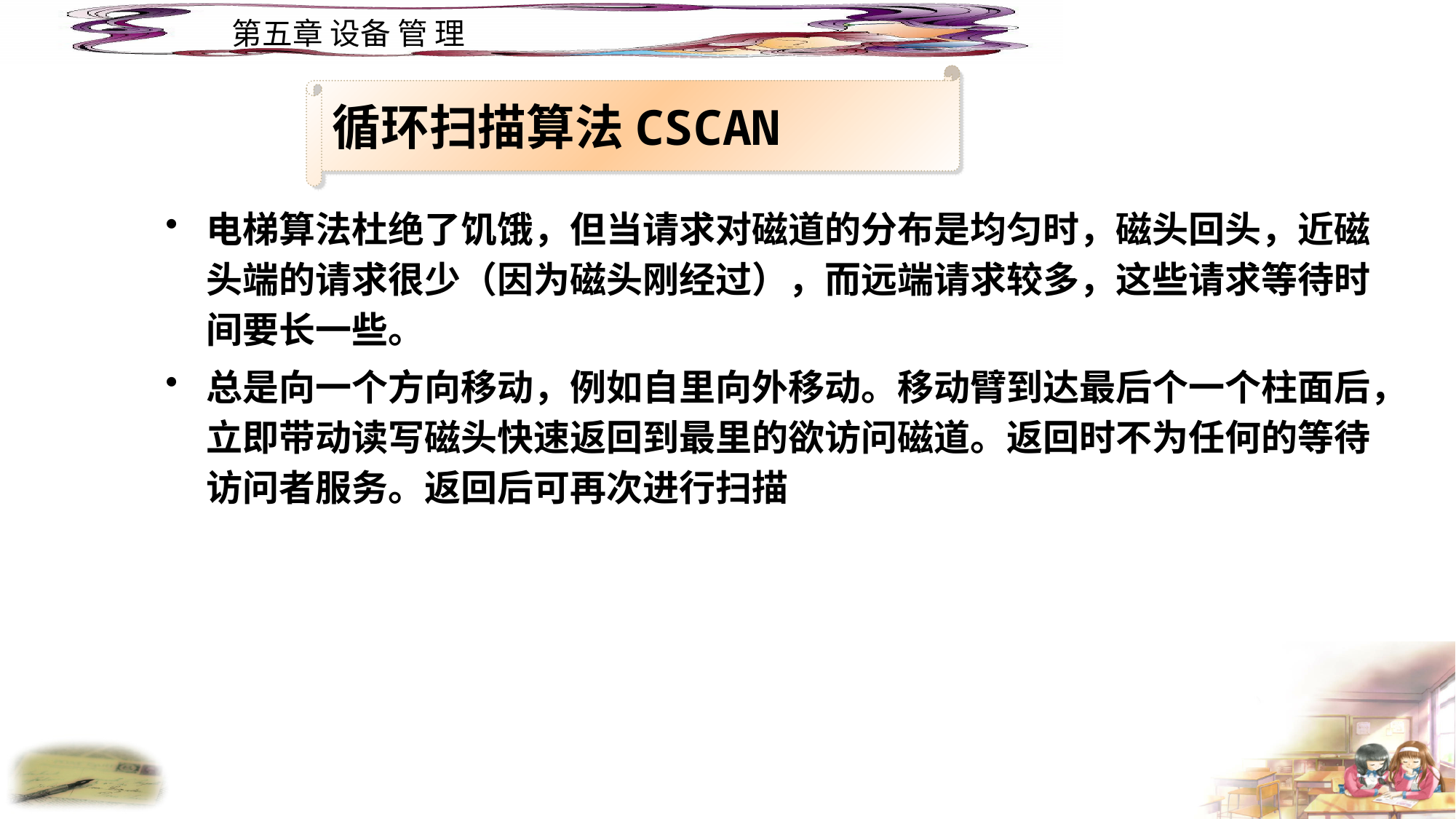

循环扫描算法CSCAN
电梯算法杜绝了饥饿，但当请求对磁道的分布是均匀时，磁头回头，近磁头端的请求很少（因为磁头刚经过），而远端请求较多，这些请求等待时间要长一些。
总是向一个方向移动，例如自里向外移动。移动臂到达最后个一个柱面后，立即带动读写磁头快速返回到最里的欲访问磁道。返回时不为任何的等待访问者服务。返回后可再次进行扫描
129